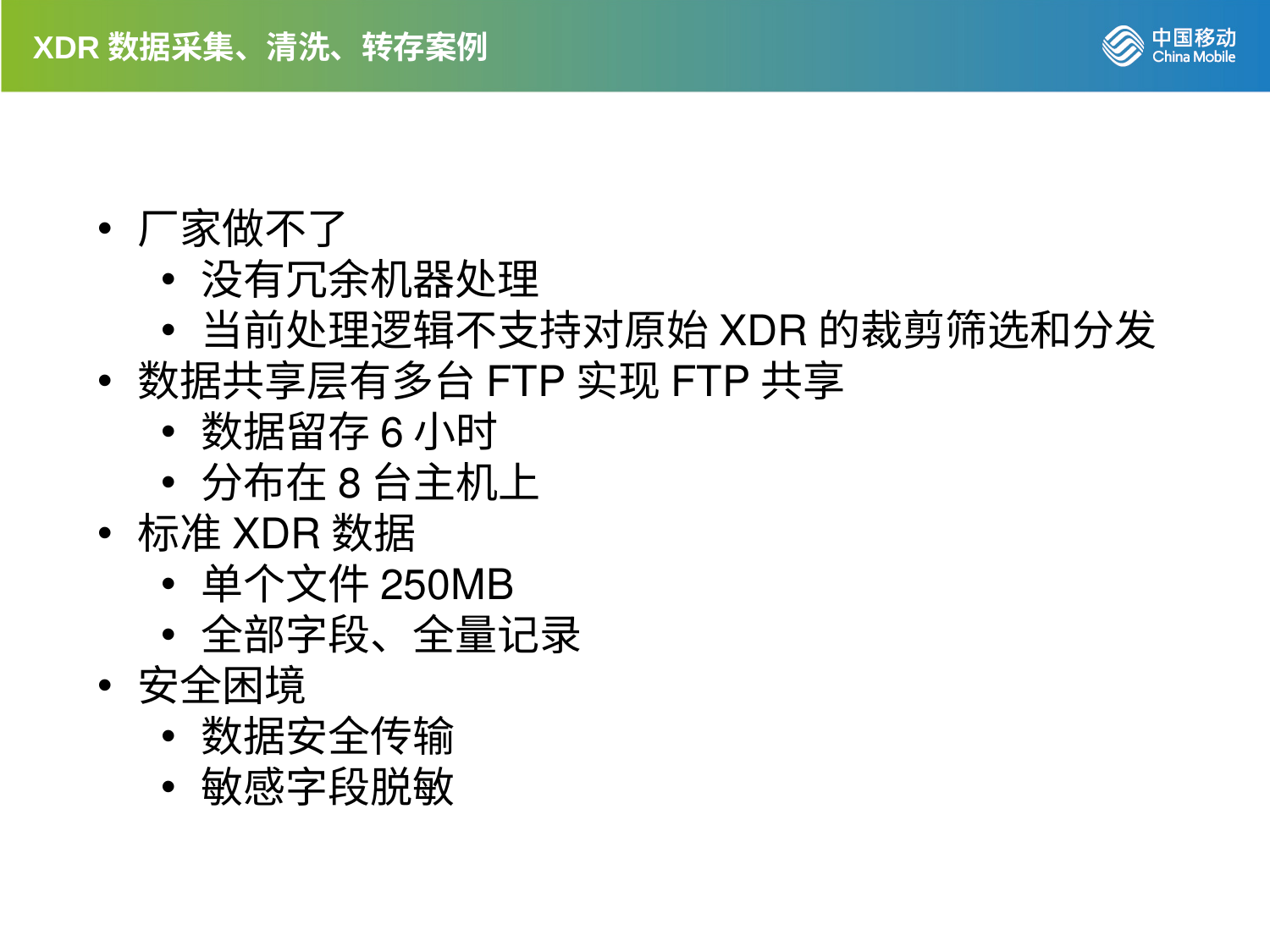

XDR数据采集、清洗、转存案例
厂家做不了
没有冗余机器处理
当前处理逻辑不支持对原始XDR的裁剪筛选和分发
数据共享层有多台FTP实现FTP共享
数据留存6小时
分布在8台主机上
标准XDR数据
单个文件250MB
全部字段、全量记录
安全困境
数据安全传输
敏感字段脱敏